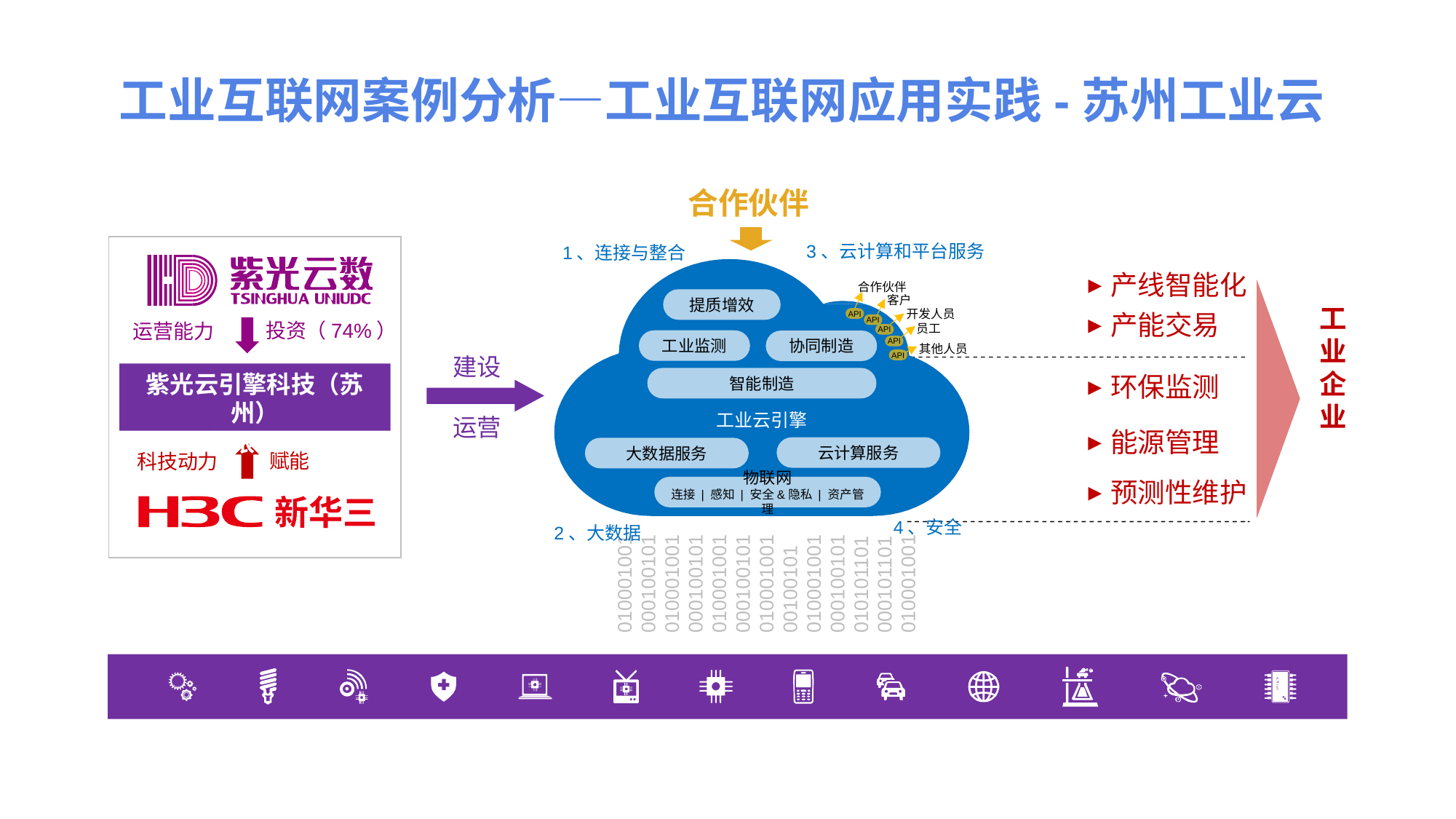

工业互联网案例分析—工业互联网应用实践-苏州工业云
合作伙伴

1、连接与整合
3、云计算和平台服务

合作伙伴
客户
提质增效
开发人员
API
API
员工
API
工业监测
协同制造
其他人员
API
API
智能制造
工业云引擎
云计算服务
大数据服务
物联网
连接 | 感知 | 安全&隐私 | 资产管理
4、安全
2、大数据

产线智能化

工
业
企
业

产能交易

投资（74%）
运营能力
建设

紫光云引擎科技（苏州）
有限公司
环保监测

运营
能源管理
010001001
000100101
010001001
000100101
010001001
000100101
010001001
00100101
010001001
000100101
010101101
000101101
010001001

赋能
科技动力

预测性维护
新华三